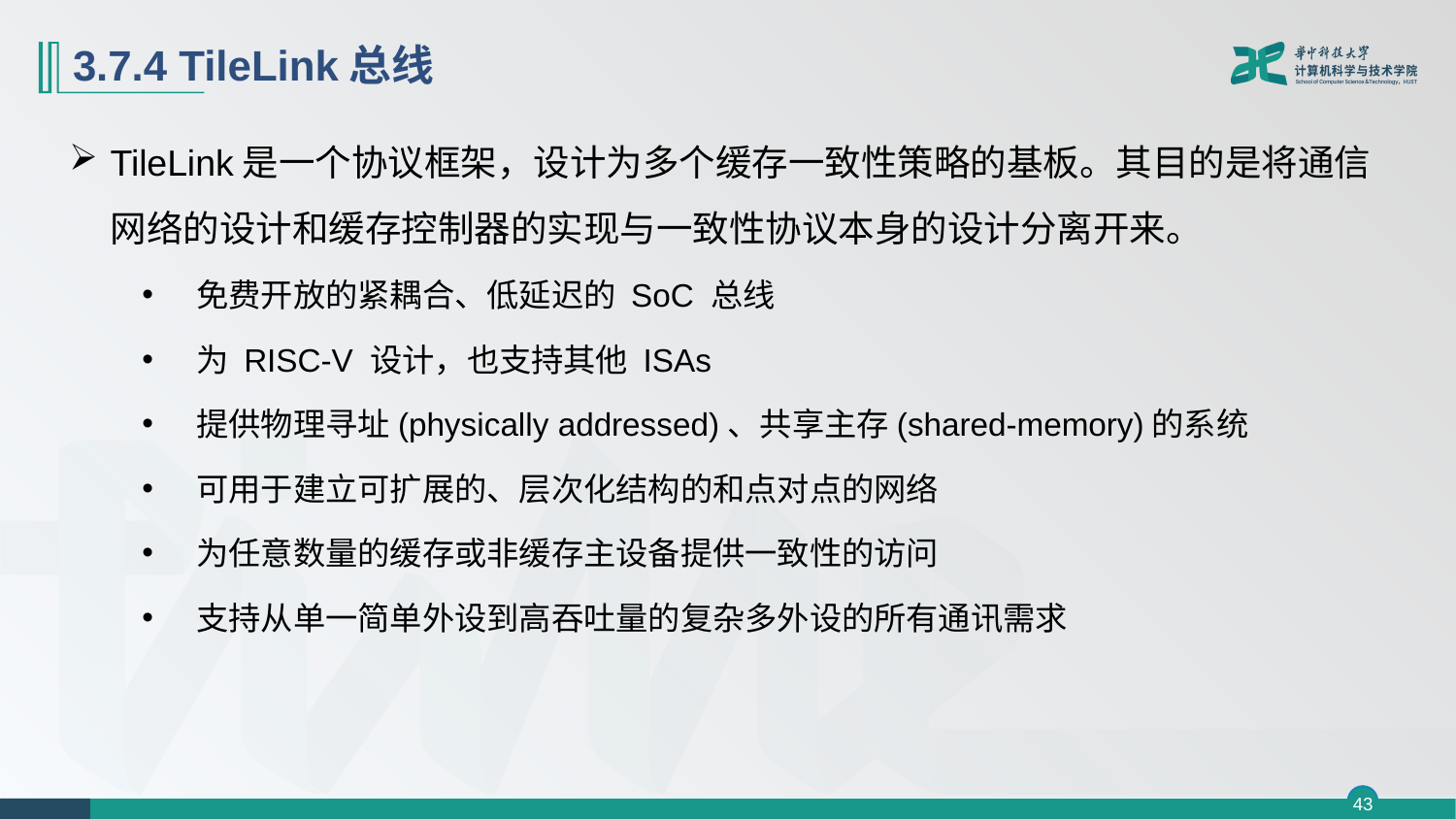

# 3.7.4 TileLink总线
TileLink是一个协议框架，设计为多个缓存一致性策略的基板。其目的是将通信网络的设计和缓存控制器的实现与一致性协议本身的设计分离开来。
免费开放的紧耦合、低延迟的 SoC 总线
为 RISC-V 设计，也支持其他 ISAs
提供物理寻址(physically addressed)、共享主存(shared-memory)的系统
可用于建立可扩展的、层次化结构的和点对点的网络
为任意数量的缓存或非缓存主设备提供一致性的访问
支持从单一简单外设到高吞吐量的复杂多外设的所有通讯需求